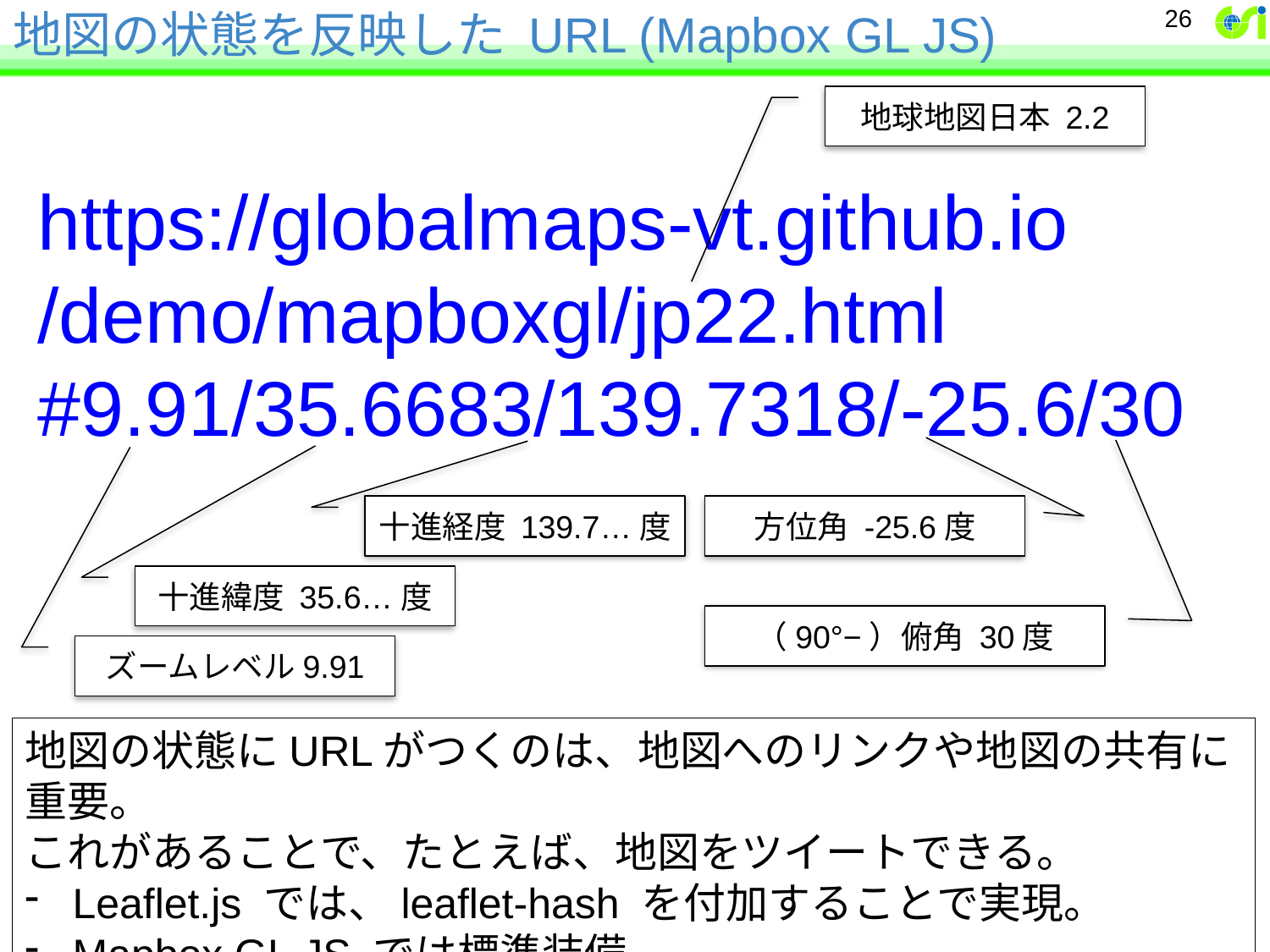

# 地図の状態を反映した URL (Mapbox GL JS)
26
地球地図日本 2.2
https://globalmaps-vt.github.io /demo/mapboxgl/jp22.html #9.91/35.6683/139.7318/-25.6/30
十進経度 139.7…度
方位角 -25.6度
十進緯度 35.6…度
（90°−）俯角 30度
ズームレベル9.91
地図の状態にURLがつくのは、地図へのリンクや地図の共有に重要。
これがあることで、たとえば、地図をツイートできる。
Leaflet.js では、leaflet-hash を付加することで実現。
Mapbox GL JS では標準装備。